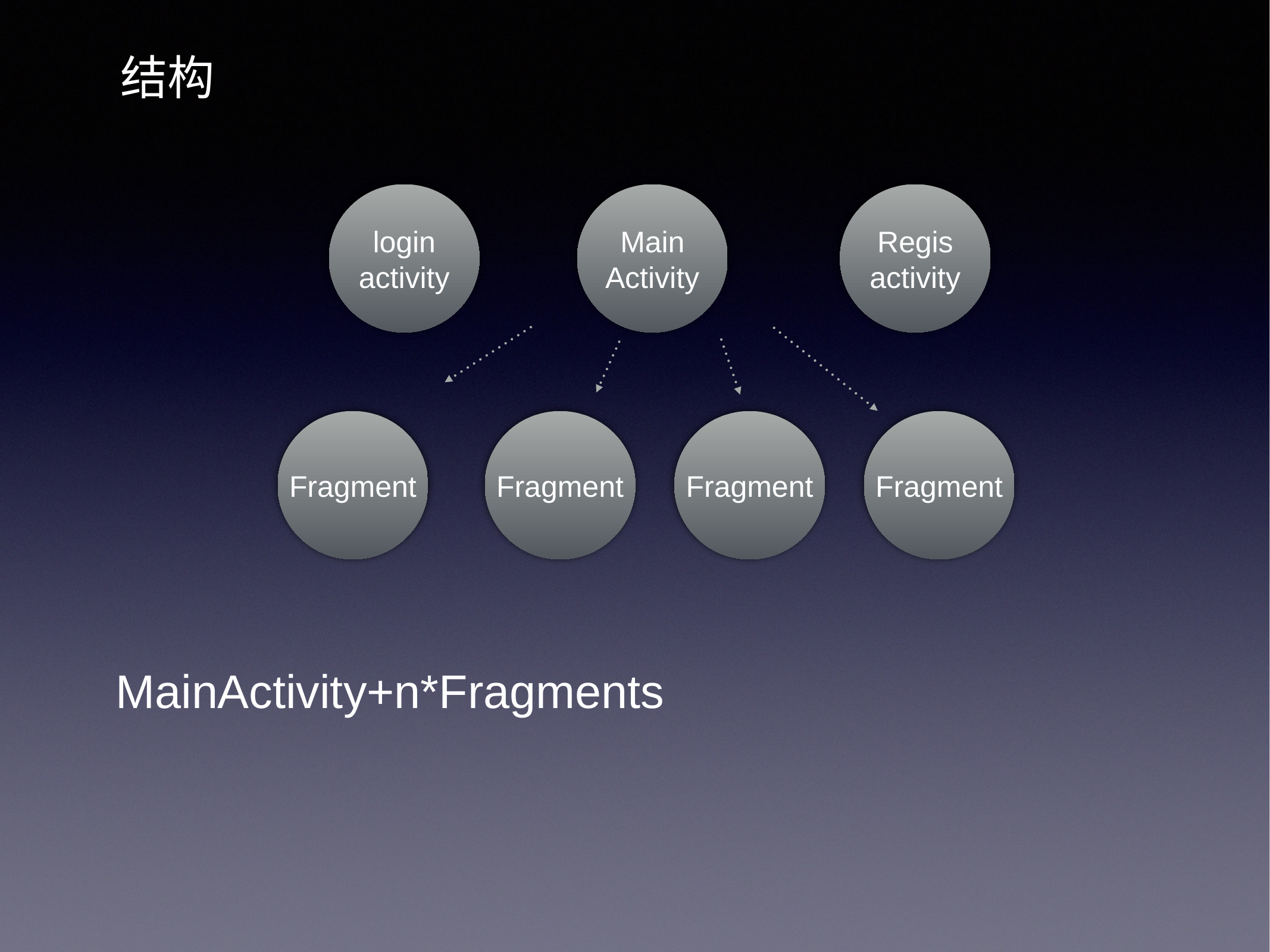

结构
login
activity
Main
Activity
Regis
activity

Fragment
Fragment
Fragment
Fragment
MainActivity+n*Fragments